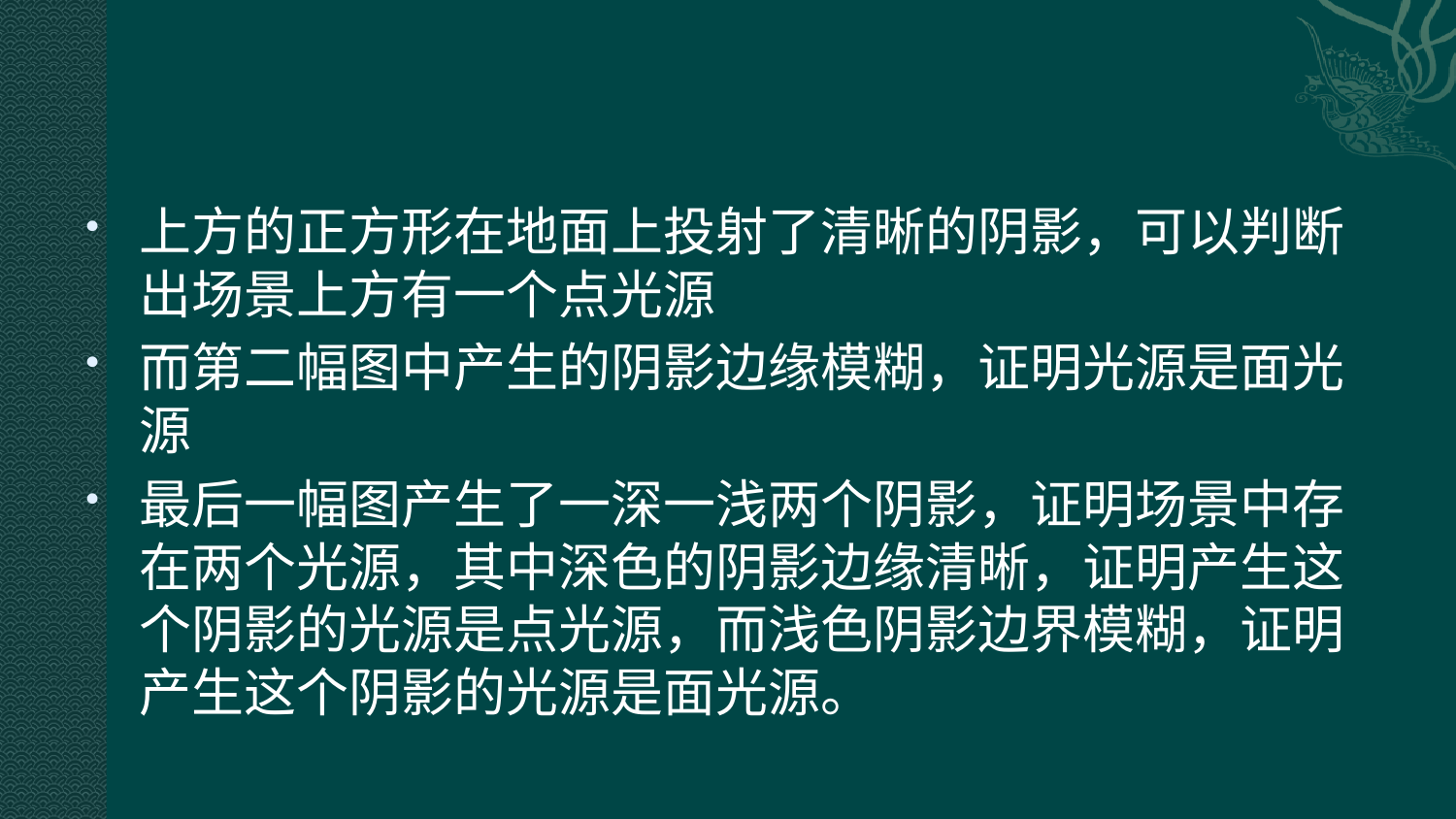

#
上方的正方形在地面上投射了清晰的阴影，可以判断出场景上方有一个点光源
而第二幅图中产生的阴影边缘模糊，证明光源是面光源
最后一幅图产生了一深一浅两个阴影，证明场景中存在两个光源，其中深色的阴影边缘清晰，证明产生这个阴影的光源是点光源，而浅色阴影边界模糊，证明产生这个阴影的光源是面光源。